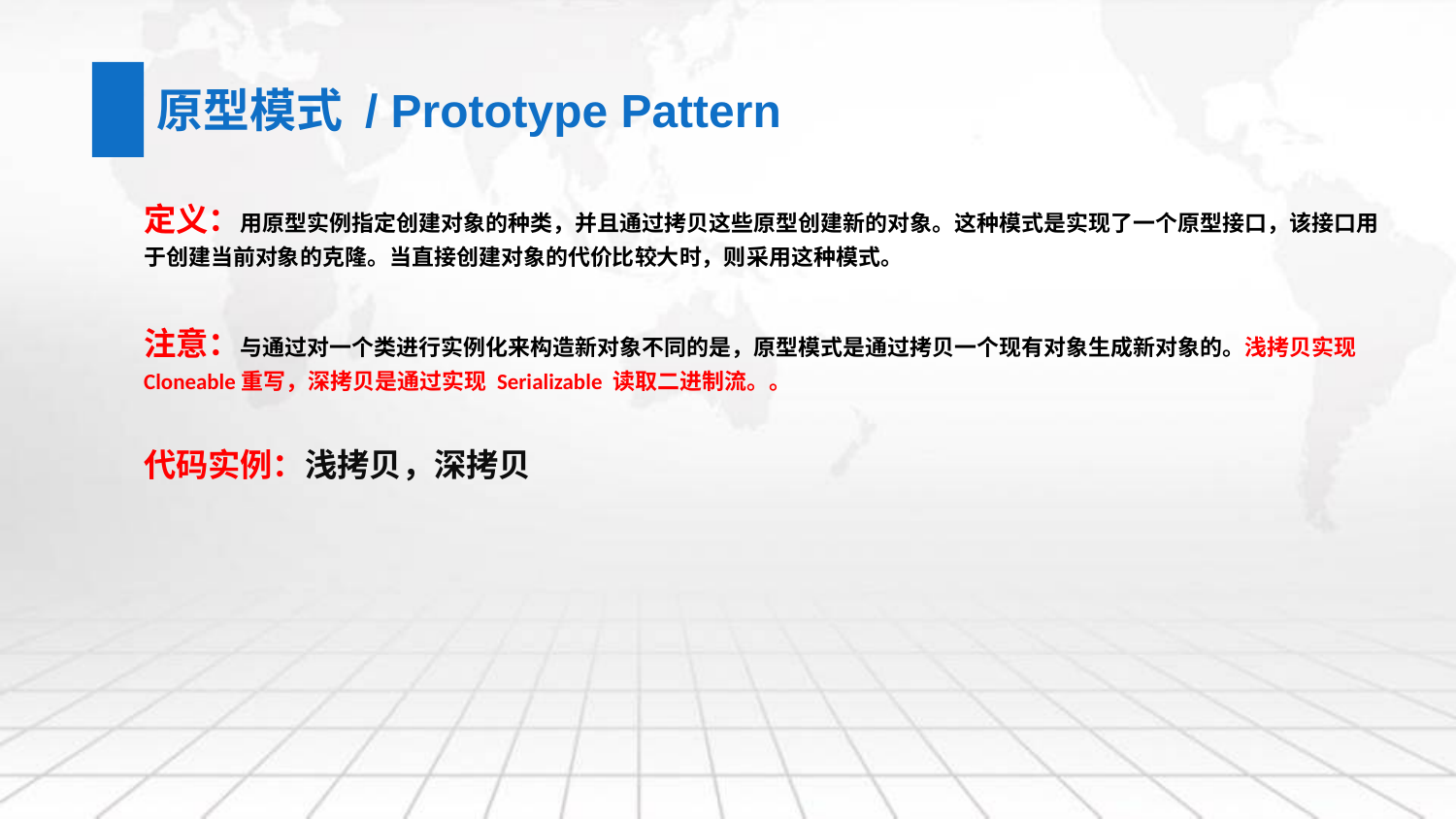

原型模式 / Prototype Pattern
定义：用原型实例指定创建对象的种类，并且通过拷贝这些原型创建新的对象。这种模式是实现了一个原型接口，该接口用于创建当前对象的克隆。当直接创建对象的代价比较大时，则采用这种模式。

注意：与通过对一个类进行实例化来构造新对象不同的是，原型模式是通过拷贝一个现有对象生成新对象的。浅拷贝实现 Cloneable重写，深拷贝是通过实现 Serializable 读取二进制流。。

代码实例：浅拷贝，深拷贝